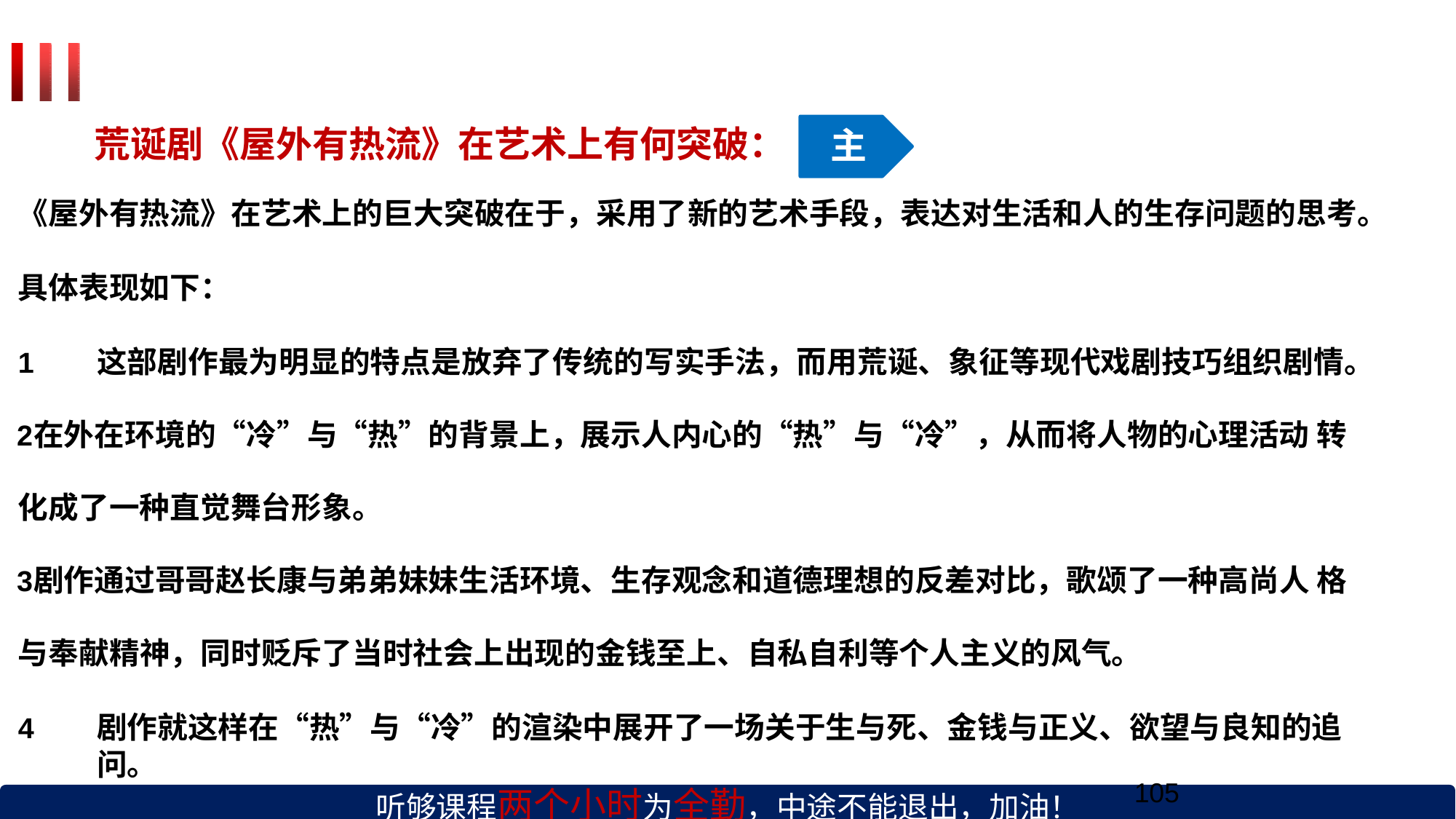

# 荒诞剧《屋外有热流》在艺术上有何突破：
主
《屋外有热流》在艺术上的巨大突破在于，采用了新的艺术手段，表达对生活和人的生存问题的思考。

具体表现如下：

这部剧作最为明显的特点是放弃了传统的写实手法，而用荒诞、象征等现代戏剧技巧组织剧情。
在外在环境的“冷”与“热”的背景上，展示人内心的“热”与“冷”，从而将人物的心理活动 转化成了一种直觉舞台形象。
剧作通过哥哥赵长康与弟弟妹妹生活环境、生存观念和道德理想的反差对比，歌颂了一种高尚人 格与奉献精神，同时贬斥了当时社会上出现的金钱至上、自私自利等个人主义的风气。

剧作就这样在“热”与“冷”的渲染中展开了一场关于生与死、金钱与正义、欲望与良知的追问。
105
听够课程两个小时为全勤，中途不能退出，加油！